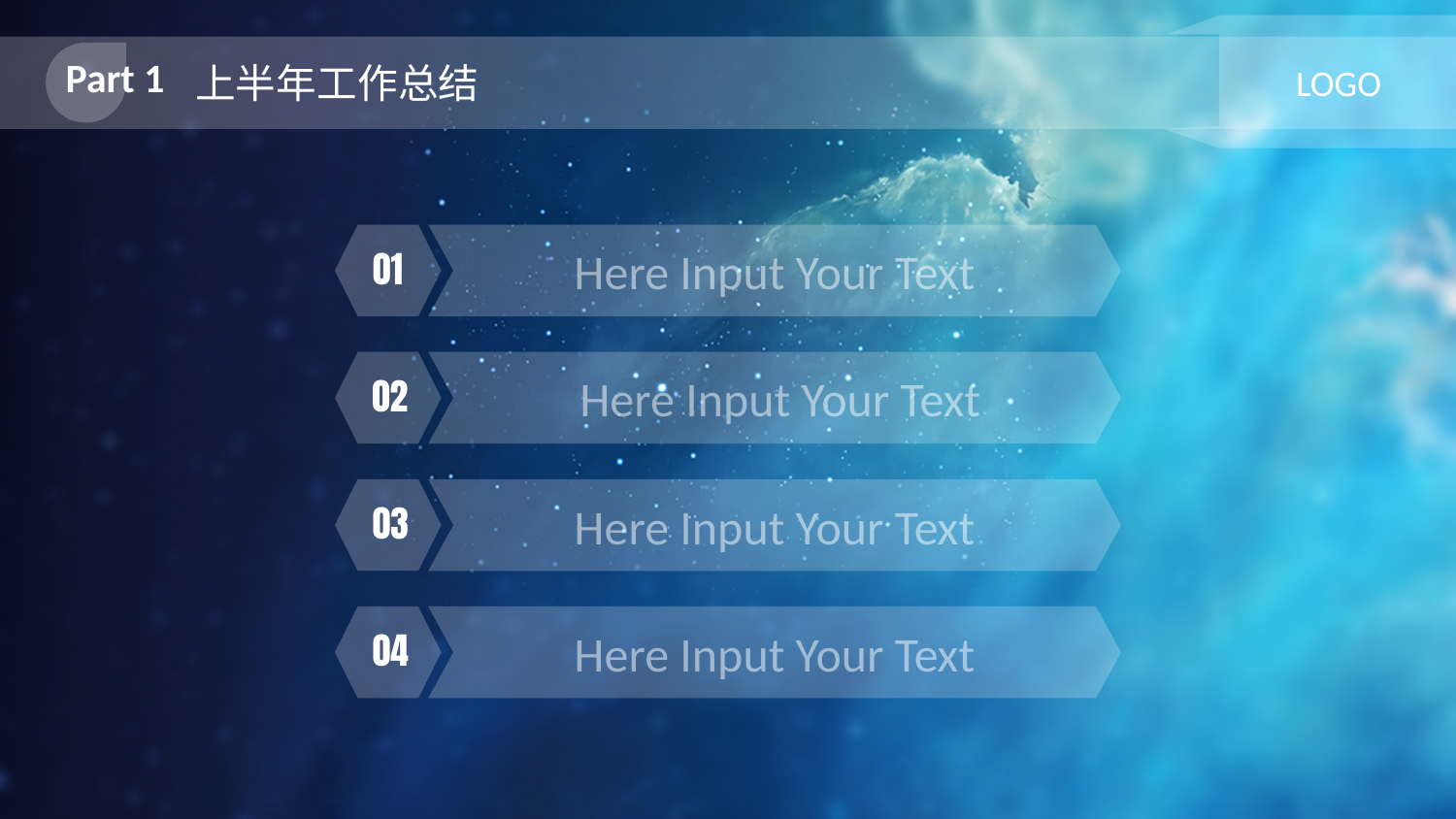

Part 1
上半年工作总结
LOGO

01
Here Input Your Text

02
 Here Input Your Text

03
Here Input Your Text

04
Here Input Your Text